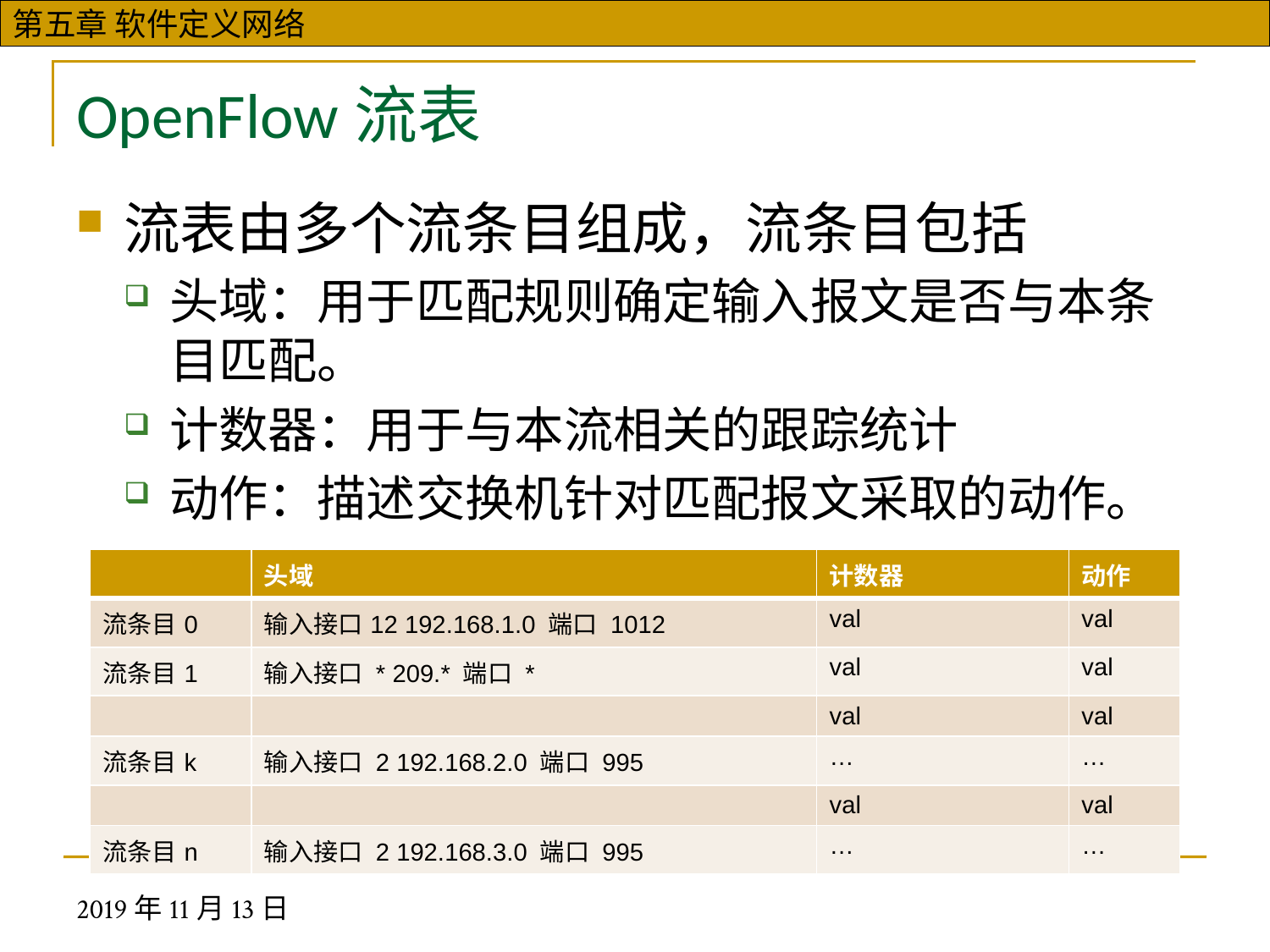

# OpenFlow流表
流表由多个流条目组成，流条目包括
头域：用于匹配规则确定输入报文是否与本条目匹配。
计数器：用于与本流相关的跟踪统计
动作：描述交换机针对匹配报文采取的动作。
|  | 头域 | 计数器 | 动作 |
| --- | --- | --- | --- |
| 流条目0 | 输入接口12 192.168.1.0 端口 1012 | val | val |
| 流条目1 | 输入接口 \* 209.\* 端口 \* | val | val |
|  |  | val | val |
| 流条目k | 输入接口 2 192.168.2.0 端口 995 | … | … |
|  |  | val | val |
| 流条目n | 输入接口 2 192.168.3.0 端口 995 | … | … |
2019年11月13日